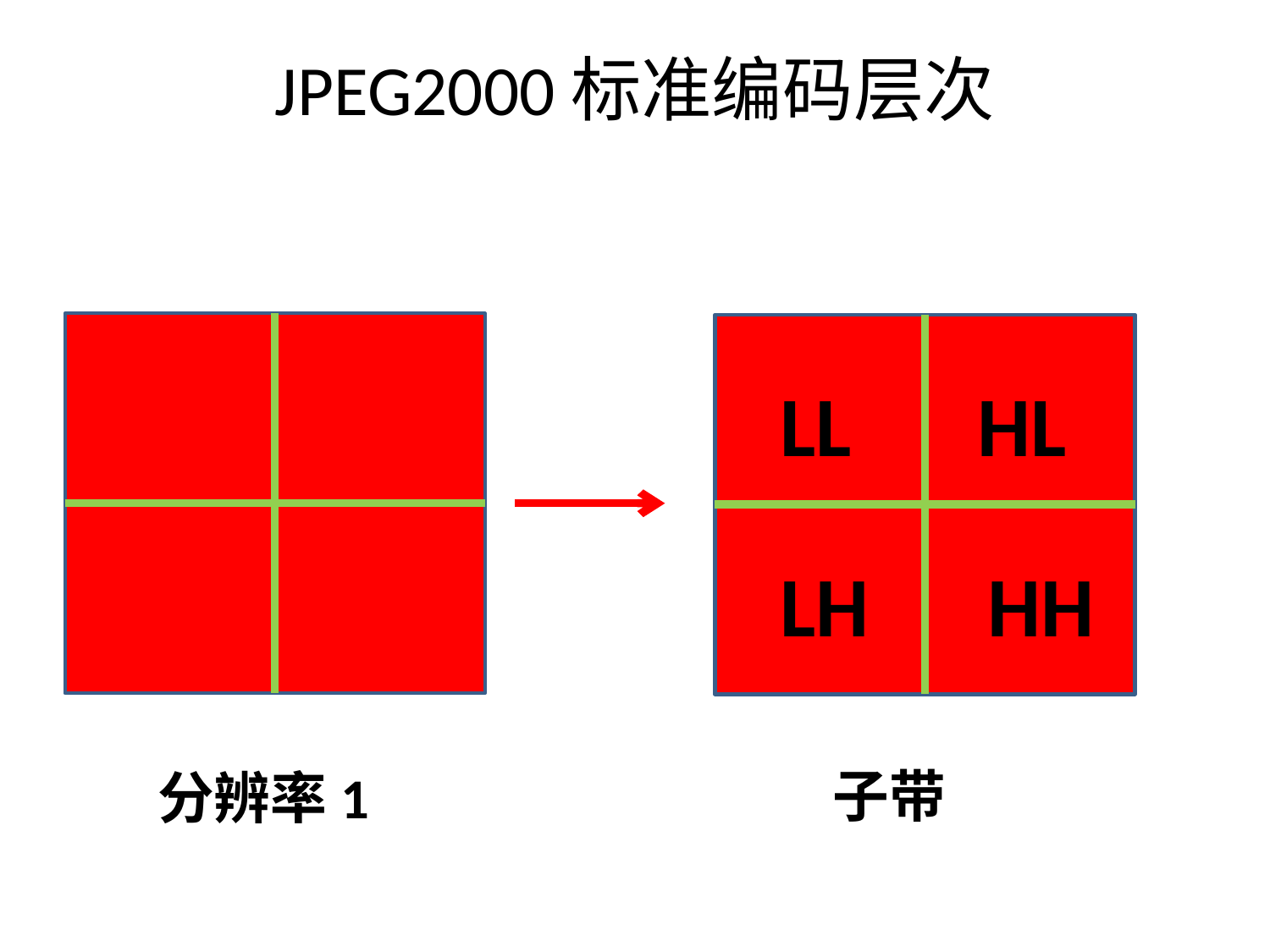

# JPEG2000标准编码层次

HL
LL
HH
LH
子带
分辨率1